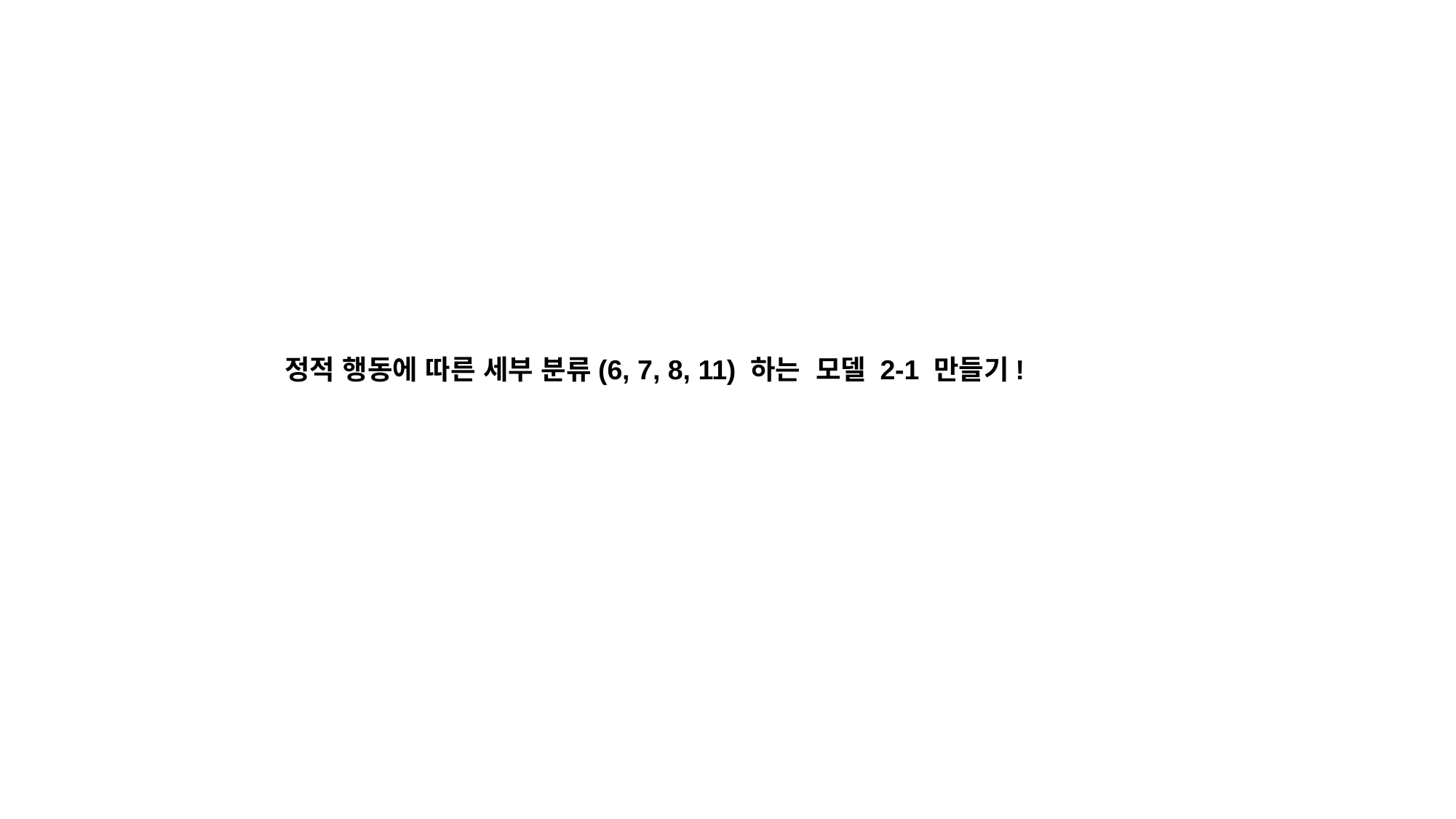

정적 행동에 따른 세부 분류(6, 7, 8, 11) 하는  모델 2-1 만들기!